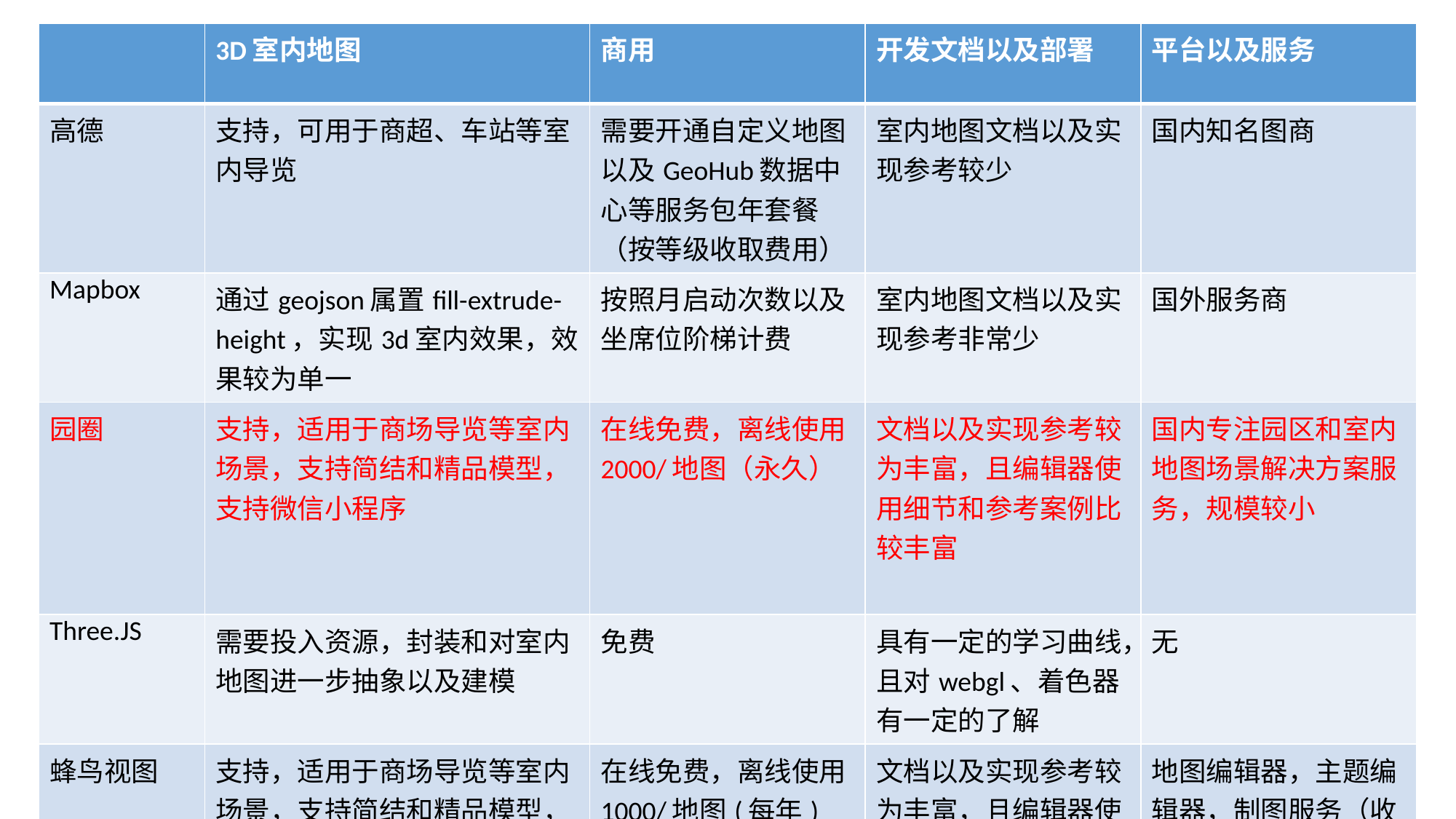

|  | 3D室内地图 | 商用 | 开发文档以及部署 | 平台以及服务 |
| --- | --- | --- | --- | --- |
| 高德 | 支持，可用于商超、车站等室内导览 | 需要开通自定义地图以及GeoHub数据中心等服务包年套餐（按等级收取费用） | 室内地图文档以及实现参考较少 | 国内知名图商 |
| Mapbox | 通过geojson属置fill-extrude-height，实现3d室内效果，效果较为单一 | 按照月启动次数以及坐席位阶梯计费 | 室内地图文档以及实现参考非常少 | 国外服务商 |
| 园圈 | 支持，适用于商场导览等室内场景，支持简结和精品模型，支持微信小程序 | 在线免费，离线使用2000/地图（永久） | 文档以及实现参考较为丰富，且编辑器使用细节和参考案例比较丰富 | 国内专注园区和室内地图场景解决方案服务，规模较小 |
| Three.JS | 需要投入资源，封装和对室内地图进一步抽象以及建模 | 免费 | 具有一定的学习曲线，且对webgl、着色器有一定的了解 | 无 |
| 蜂鸟视图 | 支持，适用于商场导览等室内场景，支持简结和精品模型，支持微信小程序 | 在线免费，离线使用1000/地图(每年) | 文档以及实现参考较为丰富，且编辑器使用细节和参考案例比较丰富 | 地图编辑器，主题编辑器，制图服务（收费） |